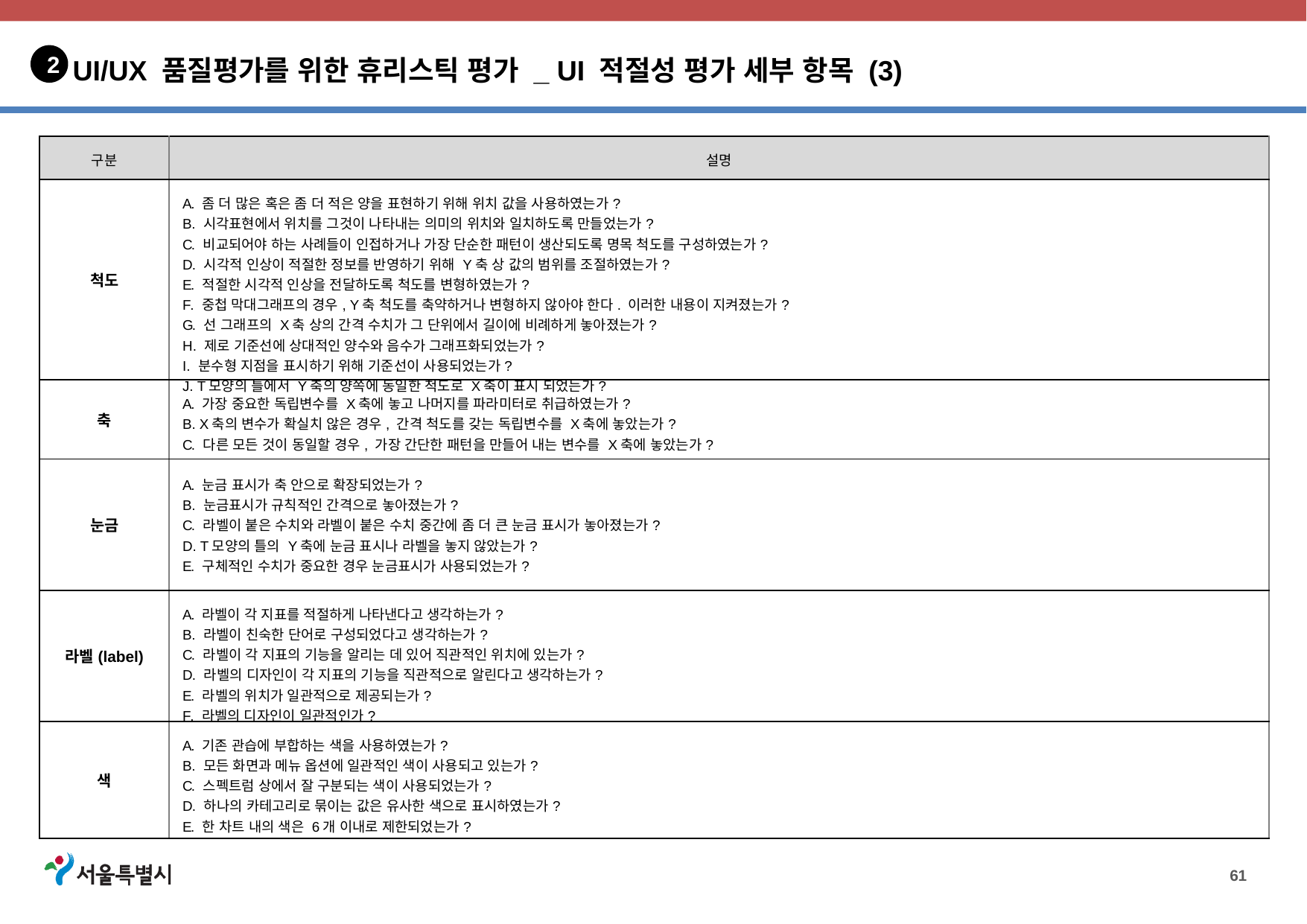

UI/UX 품질평가를 위한 휴리스틱 평가 _ UI 적절성 평가 세부 항목 (3)
2
| 구분 | 설명 |
| --- | --- |
| 척도 | 좀 더 많은 혹은 좀 더 적은 양을 표현하기 위해 위치 값을 사용하였는가? 시각표현에서 위치를 그것이 나타내는 의미의 위치와 일치하도록 만들었는가? 비교되어야 하는 사례들이 인접하거나 가장 단순한 패턴이 생산되도록 명목 척도를 구성하였는가? 시각적 인상이 적절한 정보를 반영하기 위해 Y축 상 값의 범위를 조절하였는가? 적절한 시각적 인상을 전달하도록 척도를 변형하였는가? 중첩 막대그래프의 경우, Y축 척도를 축약하거나 변형하지 않아야 한다. 이러한 내용이 지켜졌는가? 선 그래프의 X축 상의 간격 수치가 그 단위에서 길이에 비례하게 놓아졌는가? 제로 기준선에 상대적인 양수와 음수가 그래프화되었는가? 분수형 지점을 표시하기 위해 기준선이 사용되었는가? T모양의 틀에서 Y축의 양쪽에 동일한 척도로 X축이 표시 되었는가? |
| 축 | 가장 중요한 독립변수를 X축에 놓고 나머지를 파라미터로 취급하였는가? X축의 변수가 확실치 않은 경우, 간격 척도를 갖는 독립변수를 X축에 놓았는가? 다른 모든 것이 동일할 경우, 가장 간단한 패턴을 만들어 내는 변수를 X축에 놓았는가? |
| 눈금 | 눈금 표시가 축 안으로 확장되었는가? 눈금표시가 규칙적인 간격으로 놓아졌는가? 라벨이 붙은 수치와 라벨이 붙은 수치 중간에 좀 더 큰 눈금 표시가 놓아졌는가? T모양의 틀의 Y축에 눈금 표시나 라벨을 놓지 않았는가? 구체적인 수치가 중요한 경우 눈금표시가 사용되었는가? |
| 라벨(label) | 라벨이 각 지표를 적절하게 나타낸다고 생각하는가? 라벨이 친숙한 단어로 구성되었다고 생각하는가? 라벨이 각 지표의 기능을 알리는 데 있어 직관적인 위치에 있는가? 라벨의 디자인이 각 지표의 기능을 직관적으로 알린다고 생각하는가? 라벨의 위치가 일관적으로 제공되는가? 라벨의 디자인이 일관적인가? |
| 색 | 기존 관습에 부합하는 색을 사용하였는가? 모든 화면과 메뉴 옵션에 일관적인 색이 사용되고 있는가? 스펙트럼 상에서 잘 구분되는 색이 사용되었는가? 하나의 카테고리로 묶이는 값은 유사한 색으로 표시하였는가? 한 차트 내의 색은 6개 이내로 제한되었는가? |